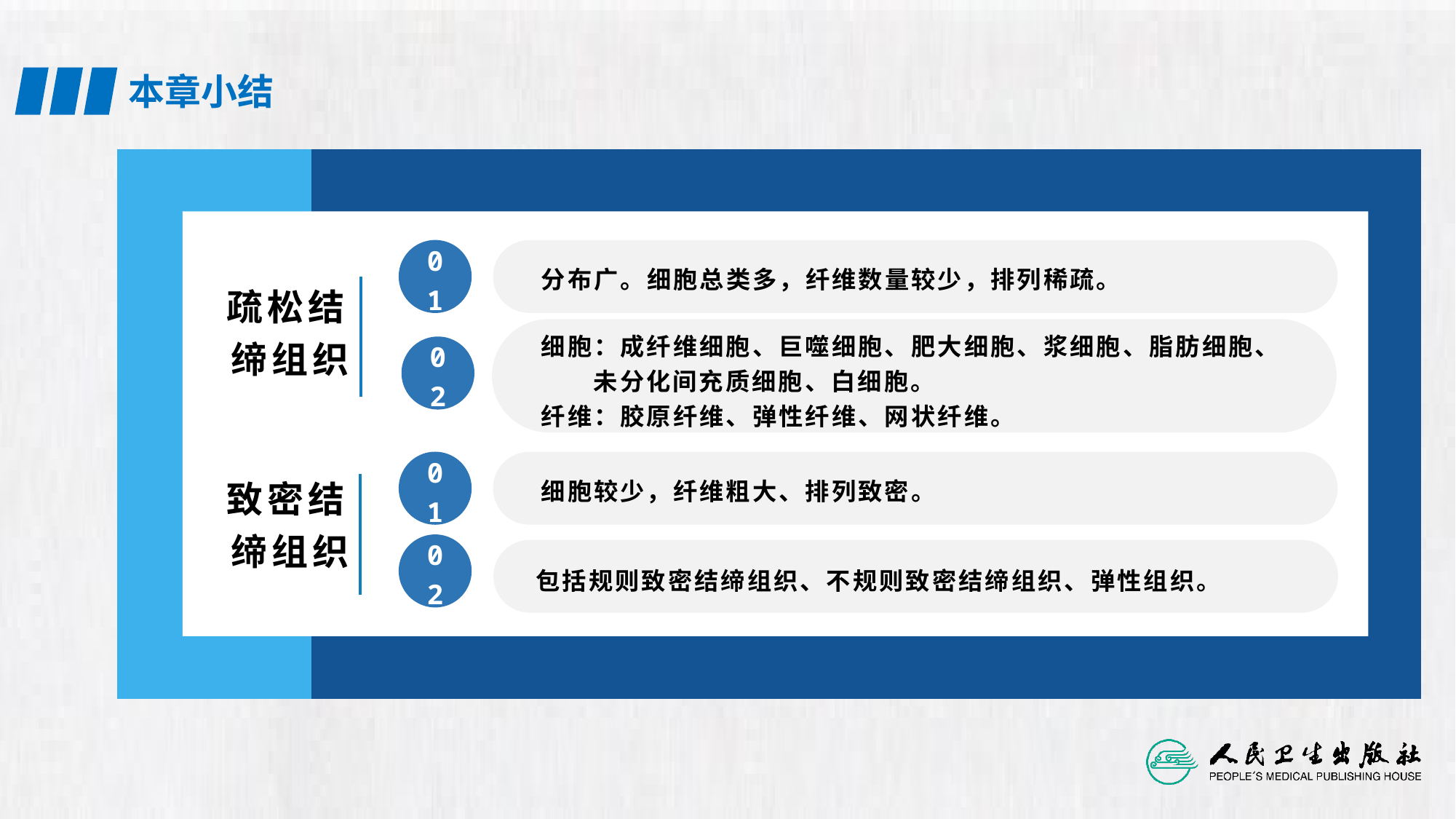

分布广。细胞总类多，纤维数量较少，排列稀疏。
01
疏松结缔组织

细胞：成纤维细胞、巨噬细胞、肥大细胞、浆细胞、脂肪细胞、
      未分化间充质细胞、白细胞。
纤维：胶原纤维、弹性纤维、网状纤维。

02

细胞较少，纤维粗大、排列致密。
致密结缔组织

01

包括规则致密结缔组织、不规则致密结缔组织、弹性组织。
02